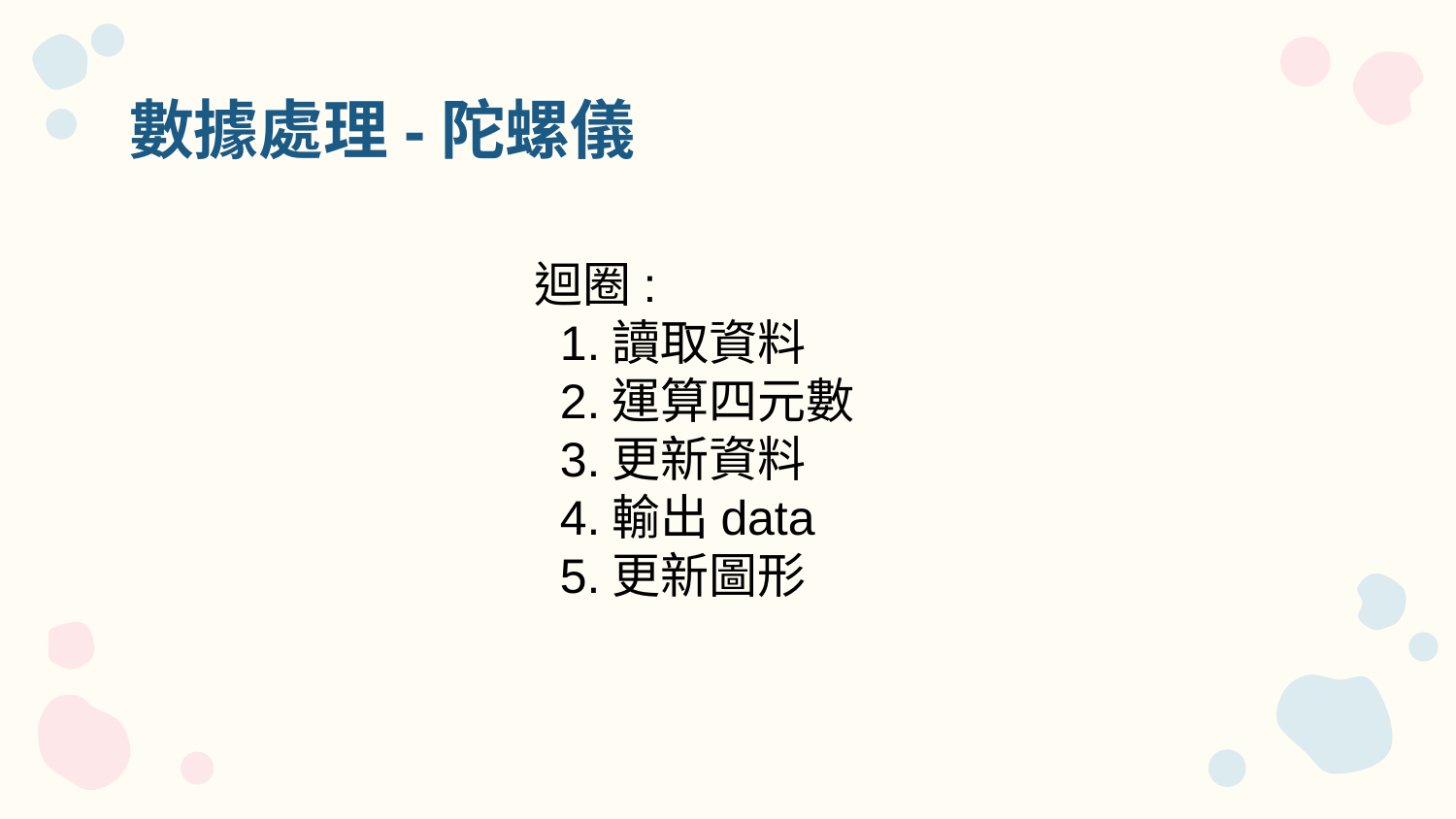

# 數據處理-陀螺儀
        迴圈:
	1.讀取資料
	2.運算四元數
	3.更新資料
	4.輸出data
	5.更新圖形